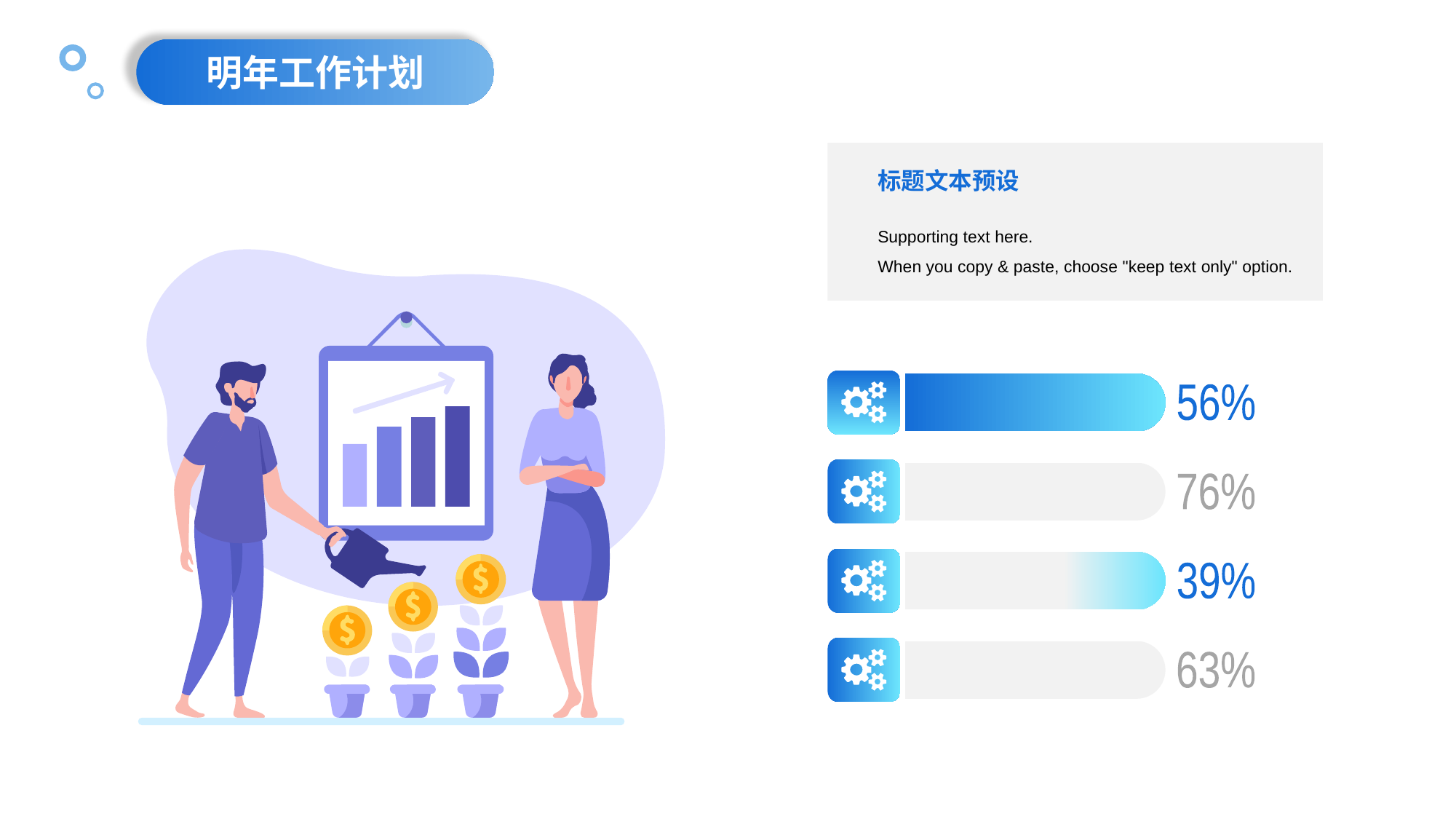

明年工作计划

标题文本预设
Supporting text here.
When you copy & paste, choose "keep text only" option.

56%

76%

39%

63%